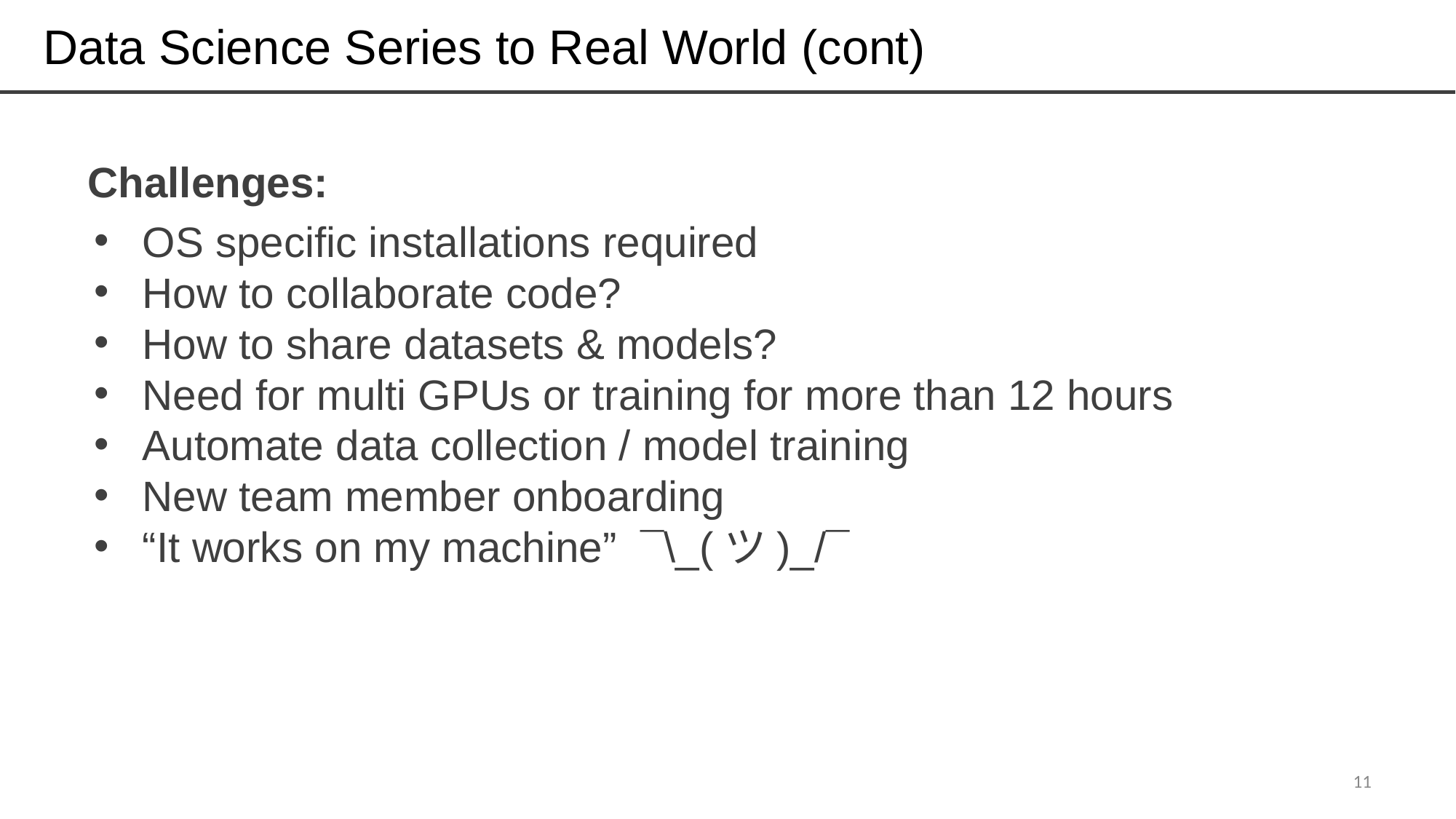

# Data Science Series to Real World (cont)
Challenges:
OS specific installations required
How to collaborate code?
How to share datasets & models?
Need for multi GPUs or training for more than 12 hours
Automate data collection / model training
New team member onboarding
“It works on my machine”  ¯\_(ツ)_/¯
11